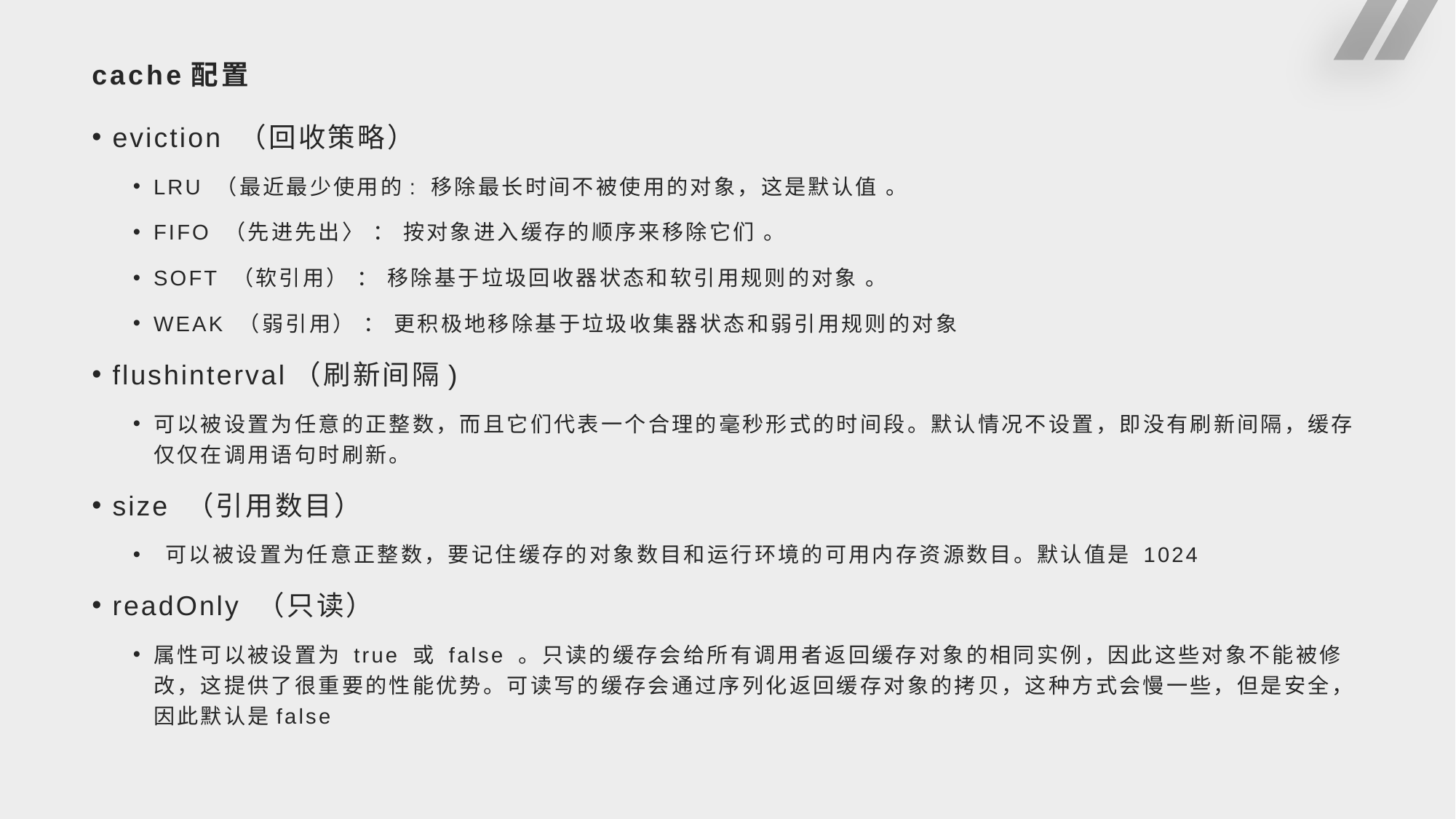

# cache配置
eviction （回收策略）
LRU （最近最少使用的: 移除最长时间不被使用的对象，这是默认值 。
FIFO （先进先出〉 ： 按对象进入缓存的顺序来移除它们 。
SOFT （软引用） ： 移除基于垃圾回收器状态和软引用规则的对象 。
WEAK （弱引用） ： 更积极地移除基于垃圾收集器状态和弱引用规则的对象
flushinterval（刷新间隔)
可以被设置为任意的正整数，而且它们代表一个合理的毫秒形式的时间段。默认情况不设置，即没有刷新间隔，缓存仅仅在调用语句时刷新。
size （引用数目）
 可以被设置为任意正整数，要记住缓存的对象数目和运行环境的可用内存资源数目。默认值是 1024
readOnly （只读）
属性可以被设置为 true 或 false 。只读的缓存会给所有调用者返回缓存对象的相同实例，因此这些对象不能被修改，这提供了很重要的性能优势。可读写的缓存会通过序列化返回缓存对象的拷贝，这种方式会慢一些，但是安全，因此默认是false